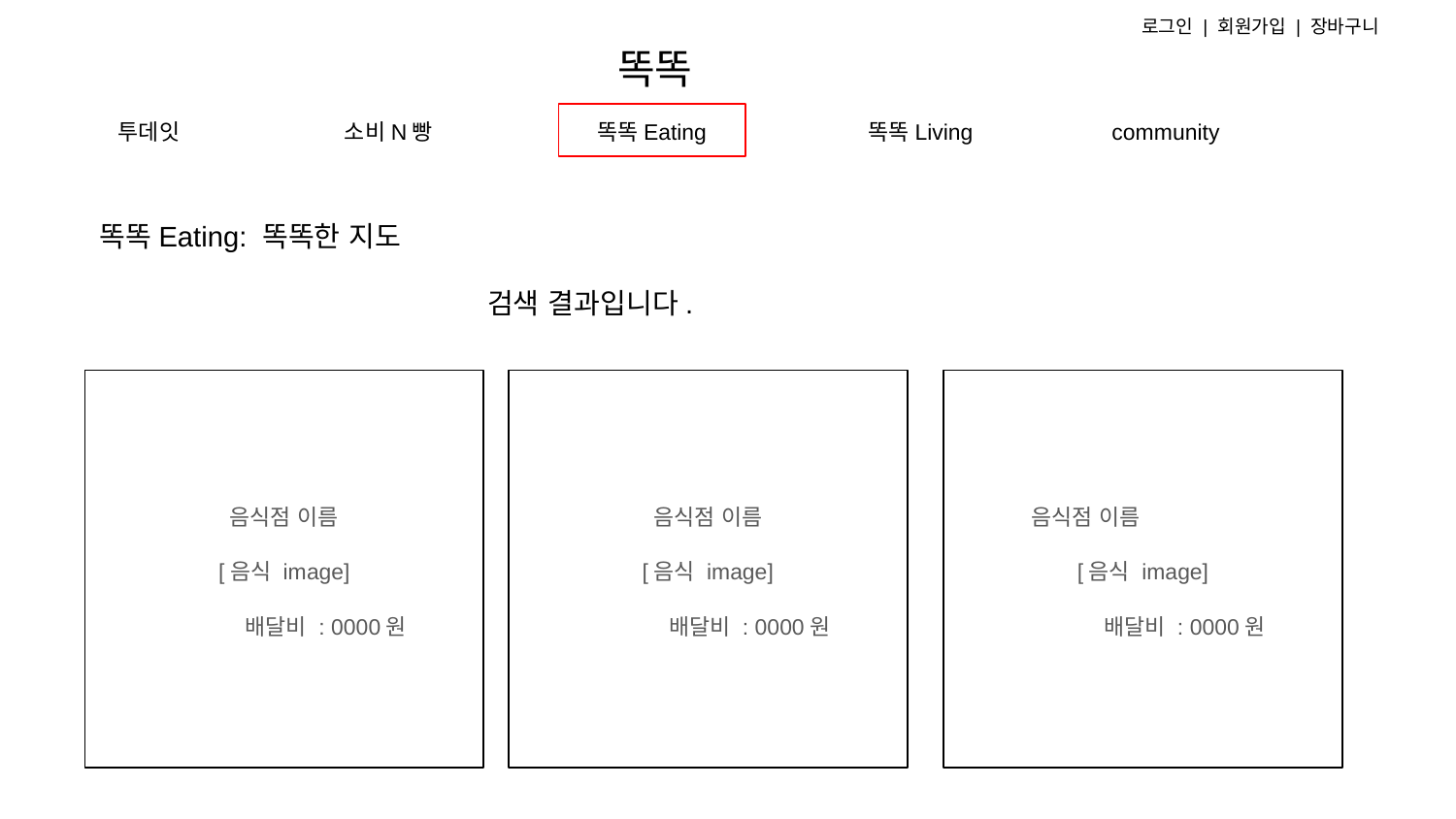

로그인 | 회원가입 | 장바구니
# 똑똑
투데잇
소비N빵
똑똑Eating
똑똑Living
community
똑똑Eating: 똑똑한 지도
검색 결과입니다.
음식점 이름
[음식 image]
	배달비 : 0000원
음식점 이름
[음식 image]
	배달비 : 0000원
음식점 이름
[음식 image]
	배달비 : 0000원